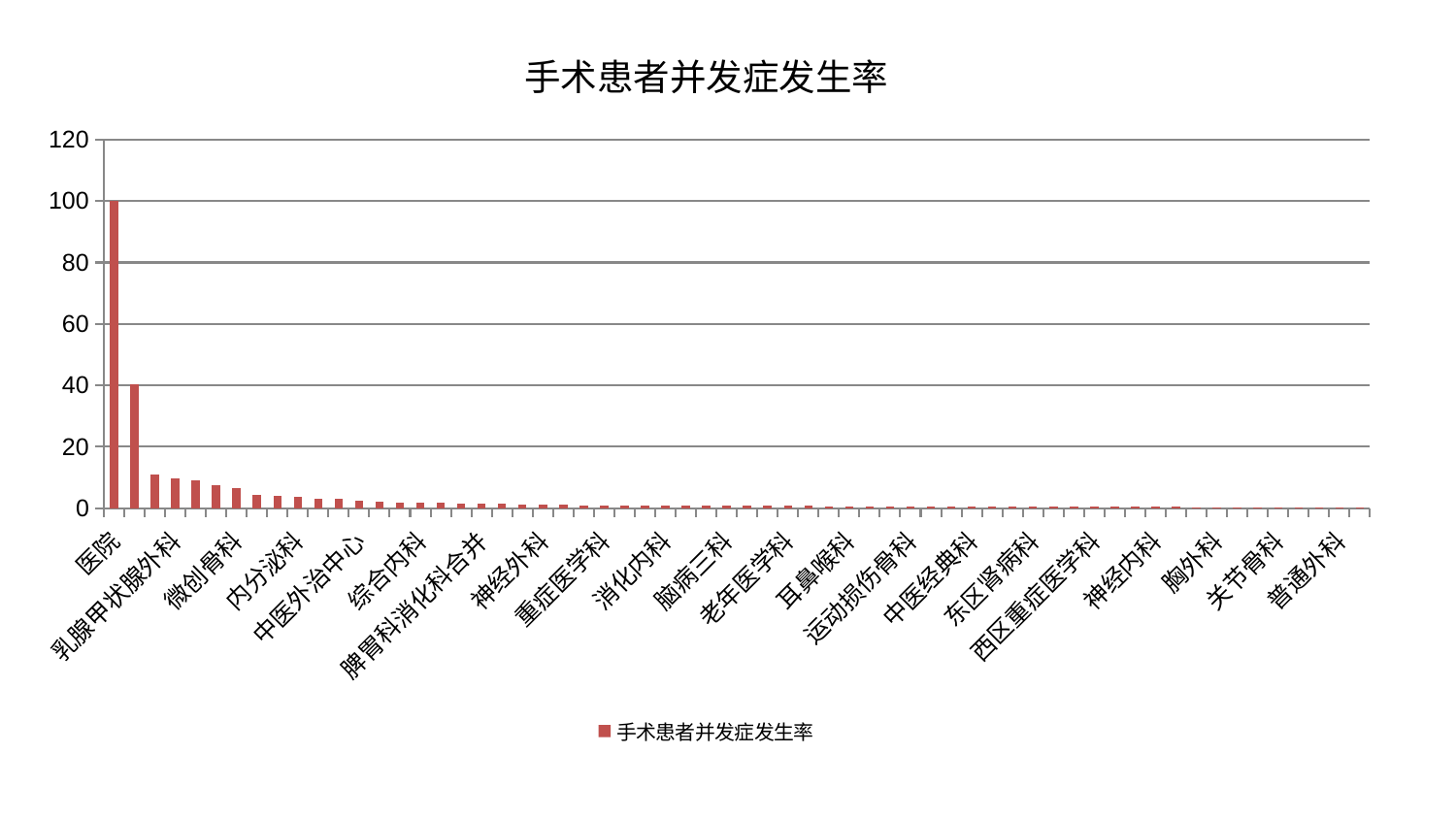

### Chart: 手术患者并发症发生率

| Category | 手术患者并发症发生率 |
|---|---|
| 医院 | 99.99999999999999 |
| 皮肤科 | 40.49650286705841 |
| 骨科 | 10.948976086316616 |
| 乳腺甲状腺外科 | 9.660522558637137 |
| 男科 | 9.220659012892755 |
| 肝胆外科 | 7.617811182922445 |
| 微创骨科 | 6.484887842942436 |
| 肾病科 | 4.4544841718101456 |
| 心血管内科 | 3.9419849017323525 |
| 内分泌科 | 3.78609236940837 |
| 脊柱骨科 | 3.166754660579419 |
| 肾脏内科 | 2.976632793572498 |
| 中医外治中心 | 2.374930762892025 |
| 肿瘤内科 | 2.2363840356241873 |
| 眼科 | 1.8407792086315928 |
| 综合内科 | 1.7484767477803629 |
| 脑病二科 | 1.747029032738808 |
| 产科 | 1.6327572817236318 |
| 脾胃科消化科合并 | 1.6310473694943866 |
| 口腔科 | 1.4130138904136986 |
| 脑病一科 | 1.2122242778644907 |
| 神经外科 | 1.0953888054264573 |
| 心病二科 | 1.0688711389967709 |
| 小儿骨科 | 1.0063933995875944 |
| 重症医学科 | 1.0045699684324654 |
| 小儿推拿科 | 1.0024637378887233 |
| 风湿病科 | 0.9742583657328271 |
| 消化内科 | 0.9690825183833789 |
| 妇科妇二科合并 | 0.9404078068555882 |
| 妇科 | 0.8735824795147146 |
| 脑病三科 | 0.8575334642218891 |
| 心病三科 | 0.8275041622467099 |
| 心病四科 | 0.7771773801752541 |
| 老年医学科 | 0.7767659542746266 |
| 美容皮肤科 | 0.7385259064632562 |
| 心病一科 | 0.6723659309153506 |
| 耳鼻喉科 | 0.6615694411320728 |
| 肝病科 | 0.6451494618261868 |
| 妇二科 | 0.6343353921151496 |
| 运动损伤骨科 | 0.627684638068578 |
| 儿科 | 0.6186217435036784 |
| 针灸科 | 0.5686936932557792 |
| 中医经典科 | 0.5558041494433652 |
| 周围血管科 | 0.5537525545139933 |
| 泌尿外科 | 0.49772724668848395 |
| 东区肾病科 | 0.49486004572402764 |
| 治未病中心 | 0.4903679421441275 |
| 肛肠科 | 0.47183482769361085 |
| 西区重症医学科 | 0.46860982146308816 |
| 创伤骨科 | 0.4288123334514164 |
| 呼吸内科 | 0.4249327821836486 |
| 神经内科 | 0.4203708955812211 |
| 显微骨科 | 0.41187284188232587 |
| 东区重症医学科 | 0.4063093402621484 |
| 胸外科 | 0.38684134721068514 |
| 脾胃病科 | 0.3862209634000725 |
| 血液科 | 0.3785145515379329 |
| 关节骨科 | 0.37819637079149004 |
| 康复科 | 0.36080030461826007 |
| 身心医学科 | 0.3590458663744552 |
| 普通外科 | 0.3587906862741404 |
| 推拿科 | 0.35518964309151685 |
228